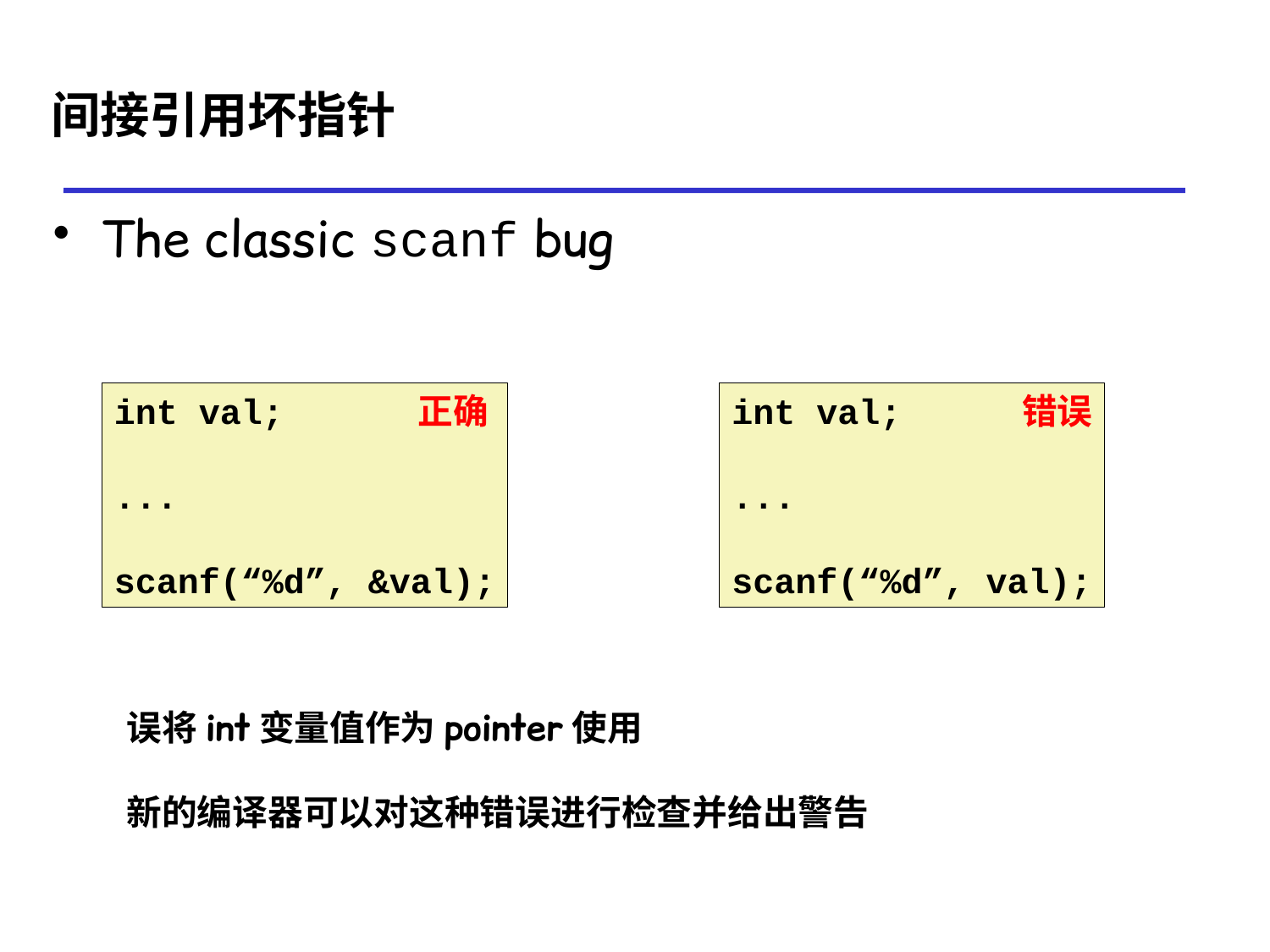

# 间接引用坏指针
The classic scanf bug
int val;

...

scanf(“%d”, &val);
正确
int val;

...

scanf(“%d”, val);
错误
误将int变量值作为pointer使用

新的编译器可以对这种错误进行检查并给出警告